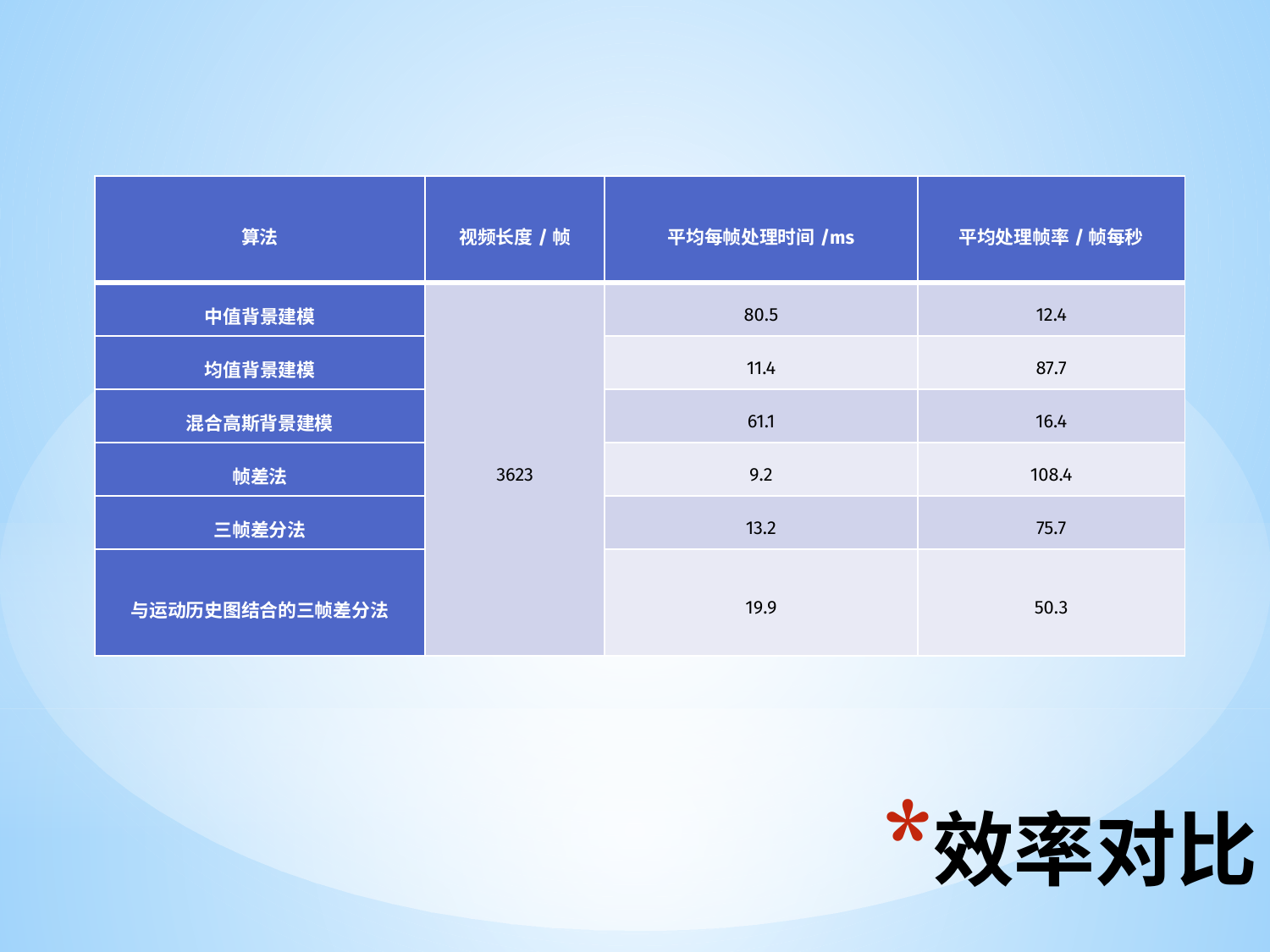

| 算法 | 视频长度/帧 | 平均每帧处理时间/ms | 平均处理帧率/帧每秒 |
| --- | --- | --- | --- |
| 中值背景建模 | 3623 | 80.5 | 12.4 |
| 均值背景建模 |  | 11.4 | 87.7 |
| 混合高斯背景建模 |  | 61.1 | 16.4 |
| 帧差法 |  | 9.2 | 108.4 |
| 三帧差分法 |  | 13.2 | 75.7 |
| 与运动历史图结合的三帧差分法 |  | 19.9 | 50.3 |
# 效率对比